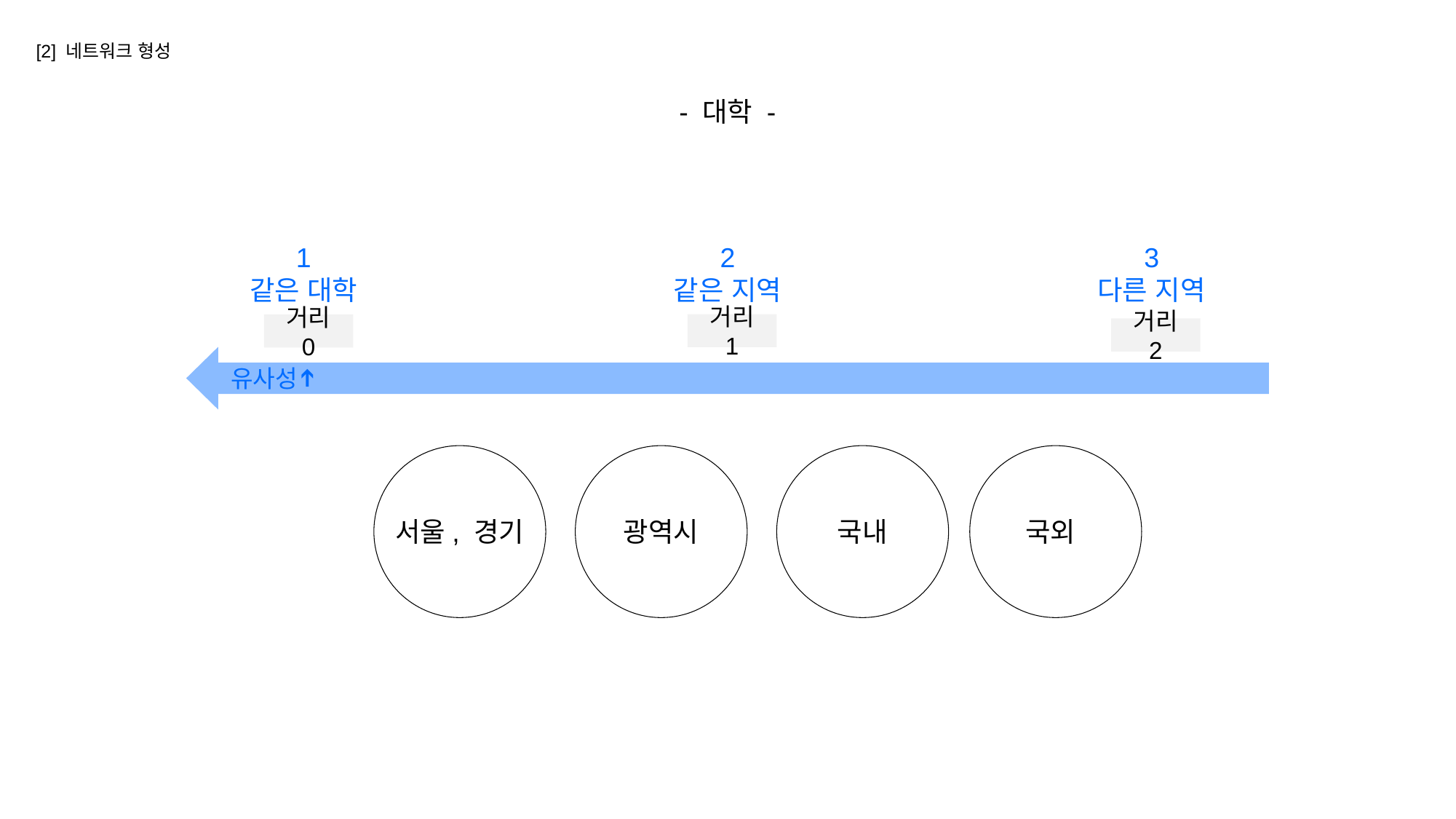

[2] 네트워크 형성
- 대학 -
1
같은 대학
2
같은 지역
3
다른 지역
거리 1
거리 0
거리 2

유사성
➔

서울, 경기
광역시
국내
국외